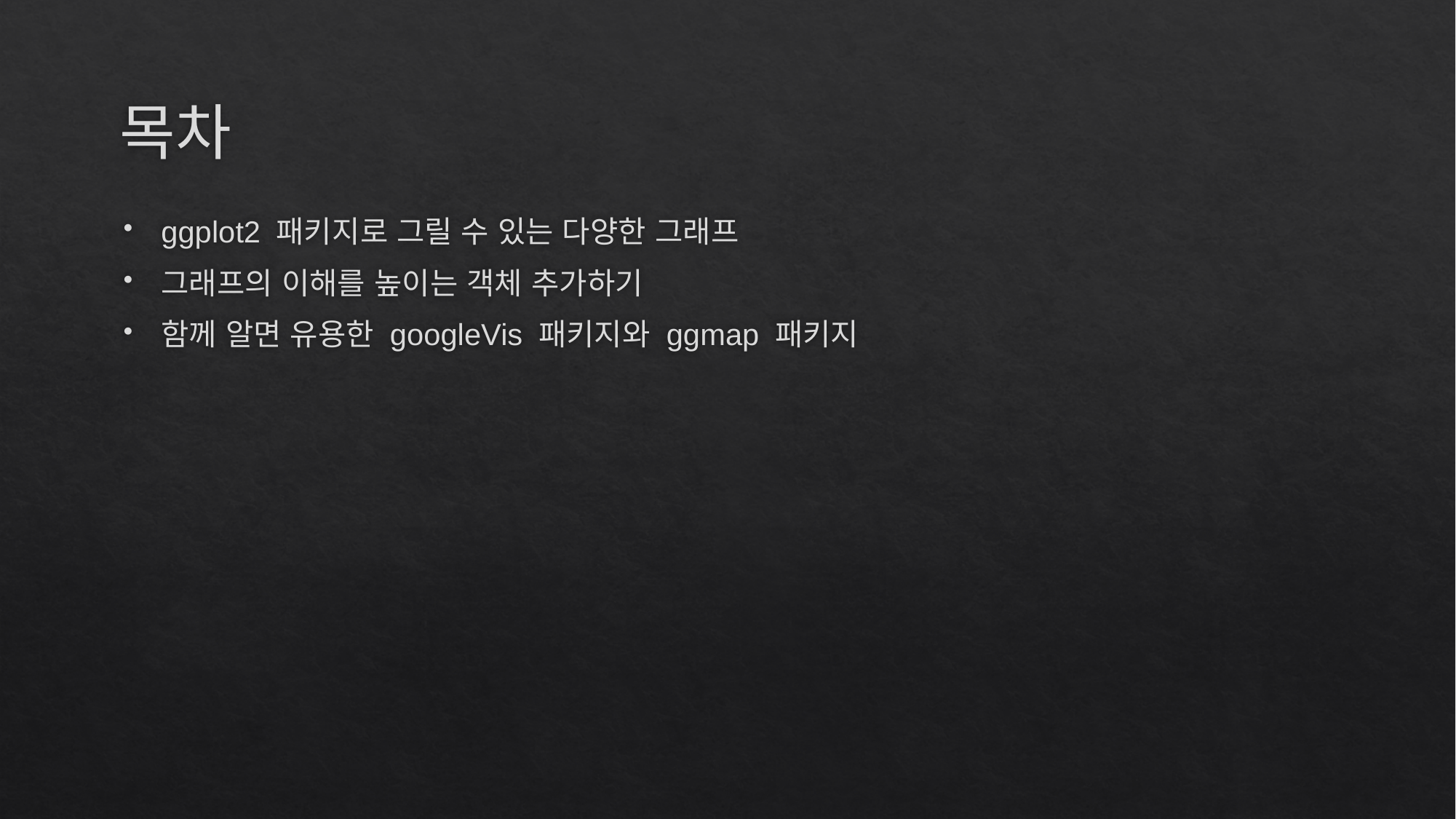

# 목차
ggplot2 패키지로 그릴 수 있는 다양한 그래프
그래프의 이해를 높이는 객체 추가하기
함께 알면 유용한 googleVis 패키지와 ggmap 패키지